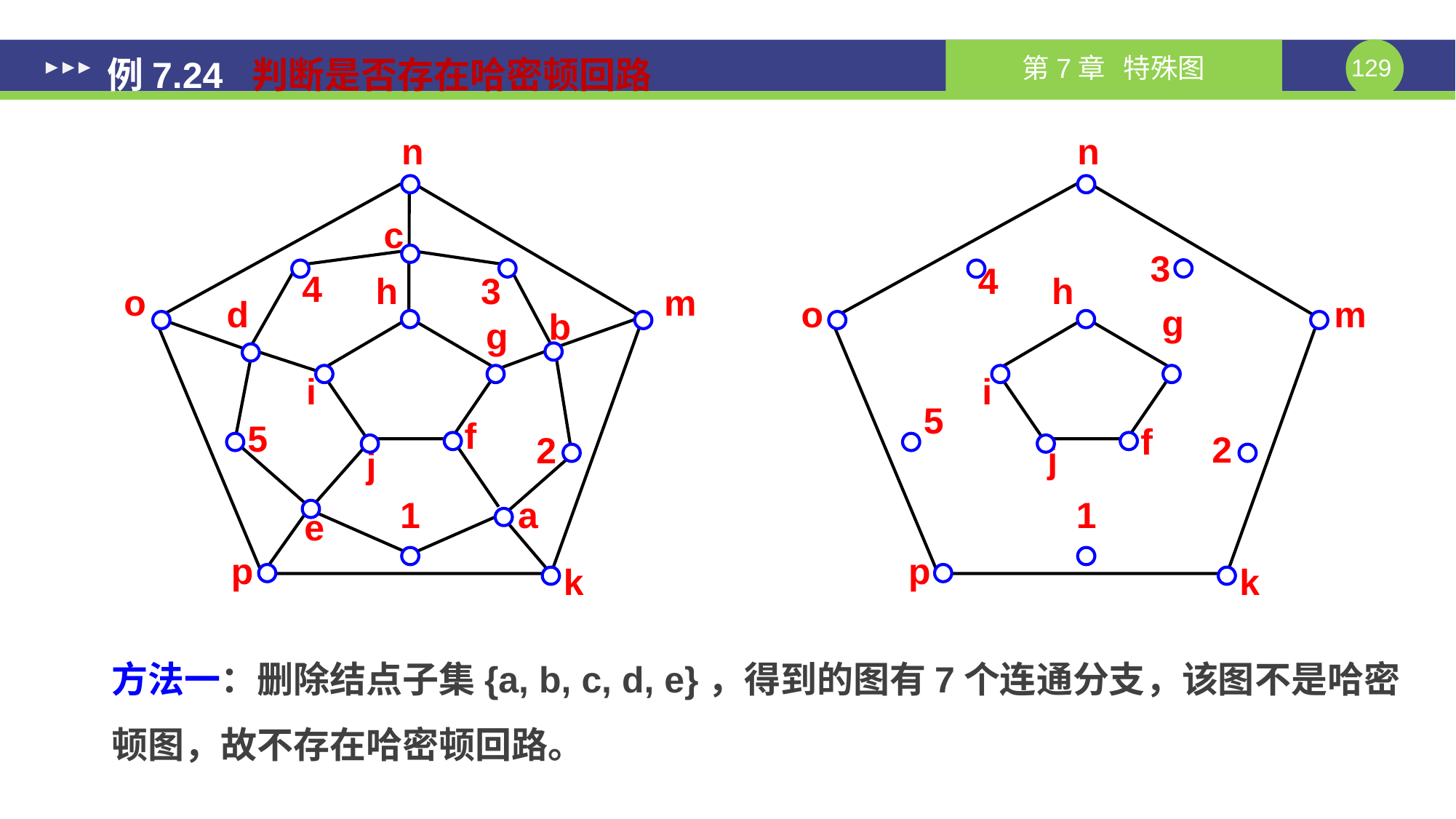

# 例7.24  判断是否存在哈密顿回路
n

c

4

3
h
o
m
d
b

g

i

f
5
2

j

a
1

e

p
k

n

3
4

h
o
m
g

i

5
f
2

j

1

p
k

方法一：删除结点子集{a, b, c, d, e}，得到的图有7个连通分支，该图不是哈密顿图，故不存在哈密顿回路。